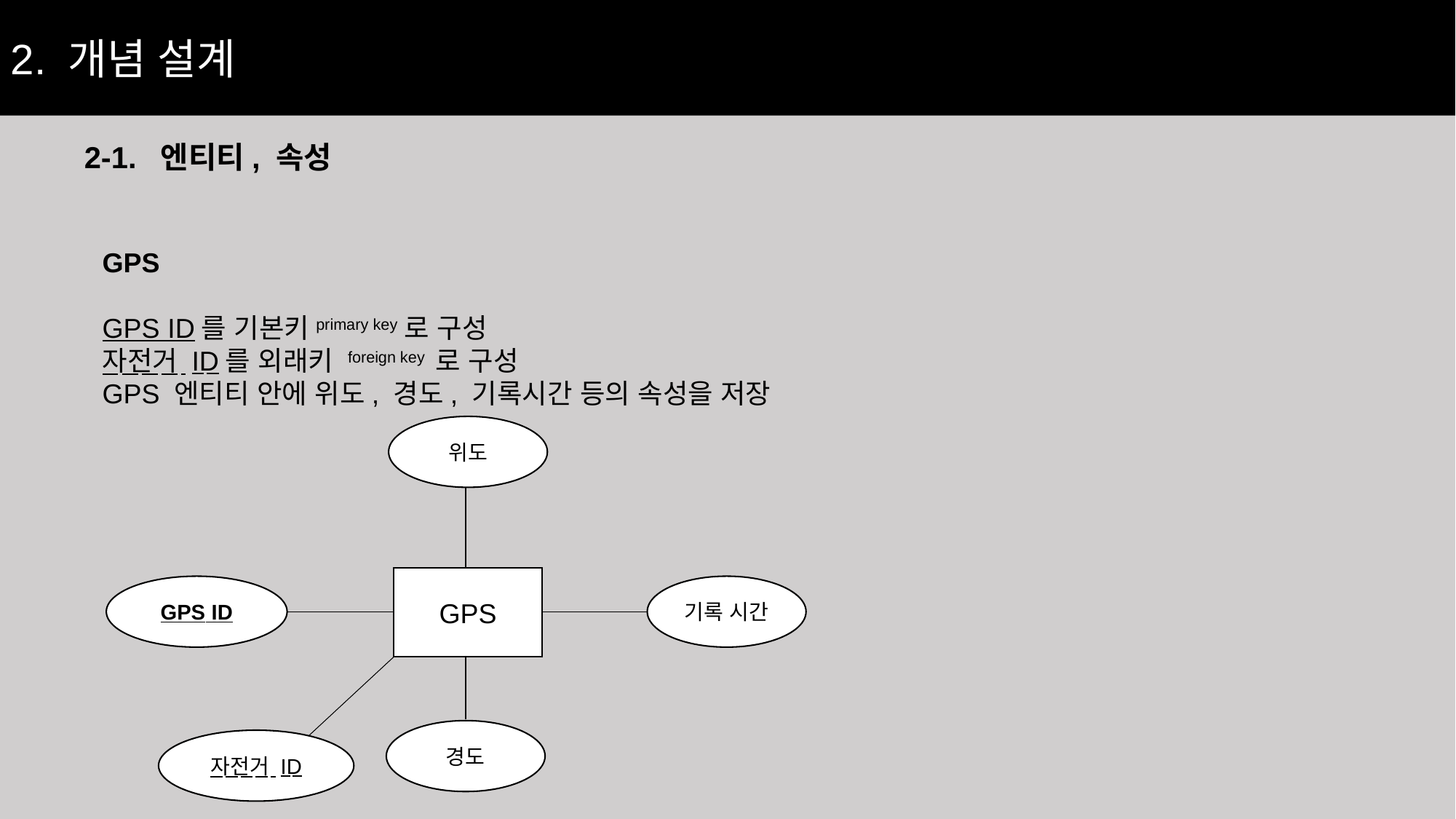

2. 개념 설계
2-1.  엔티티, 속성
GPS

GPS ID를 기본키primary key로 구성
자전거 ID를 외래키 foreign key 로 구성
GPS 엔티티 안에 위도, 경도, 기록시간 등의 속성을 저장
위도
GPS
GPS ID
기록 시간
경도
자전거 ID
10